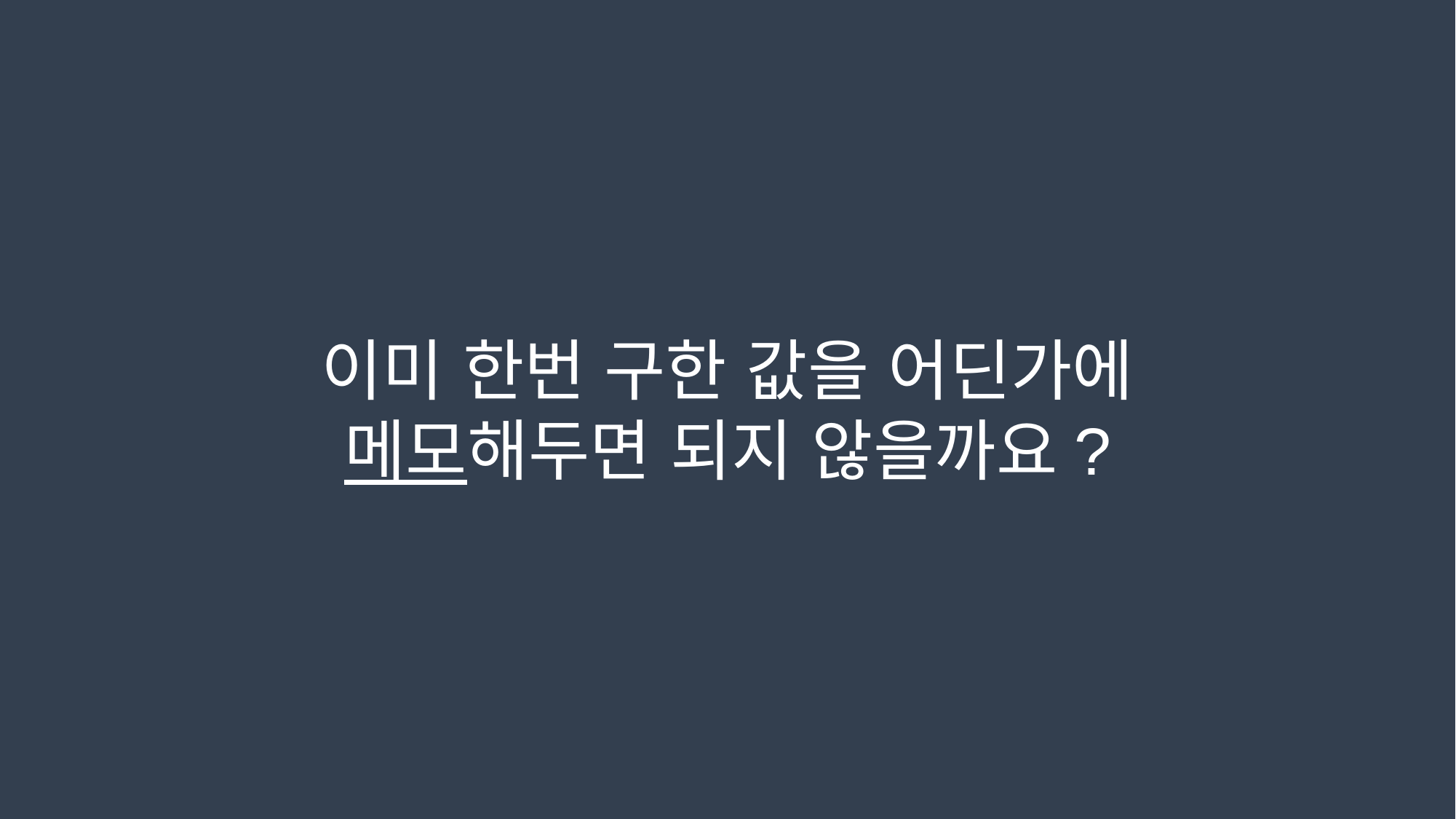

이미 한번 구한 값을 어딘가에
메모해두면 되지 않을까요?